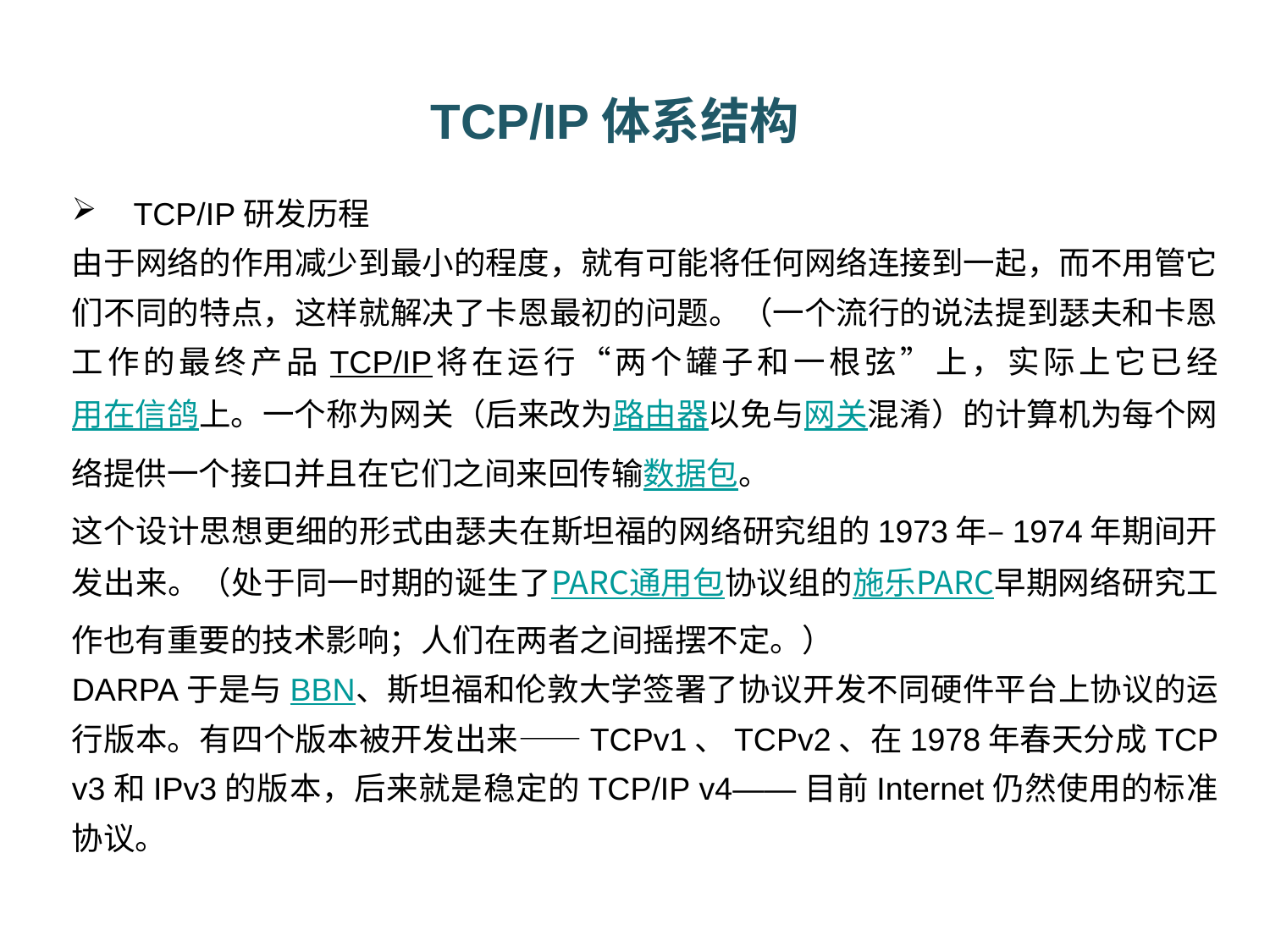

TCP/IP体系结构
TCP/IP研发历程
由于网络的作用减少到最小的程度，就有可能将任何网络连接到一起，而不用管它们不同的特点，这样就解决了卡恩最初的问题。（一个流行的说法提到瑟夫和卡恩工作的最终产品TCP/IP将在运行“两个罐子和一根弦”上，实际上它已经用在信鸽上。一个称为网关（后来改为路由器以免与网关混淆）的计算机为每个网络提供一个接口并且在它们之间来回传输数据包。
这个设计思想更细的形式由瑟夫在斯坦福的网络研究组的1973年–1974年期间开发出来。（处于同一时期的诞生了PARC通用包协议组的施乐PARC早期网络研究工作也有重要的技术影响；人们在两者之间摇摆不定。）
DARPA于是与BBN、斯坦福和伦敦大学签署了协议开发不同硬件平台上协议的运行版本。有四个版本被开发出来——TCPv1、TCPv2、在1978年春天分成TCP v3和IPv3的版本，后来就是稳定的TCP/IP v4——目前Internet仍然使用的标准协议。